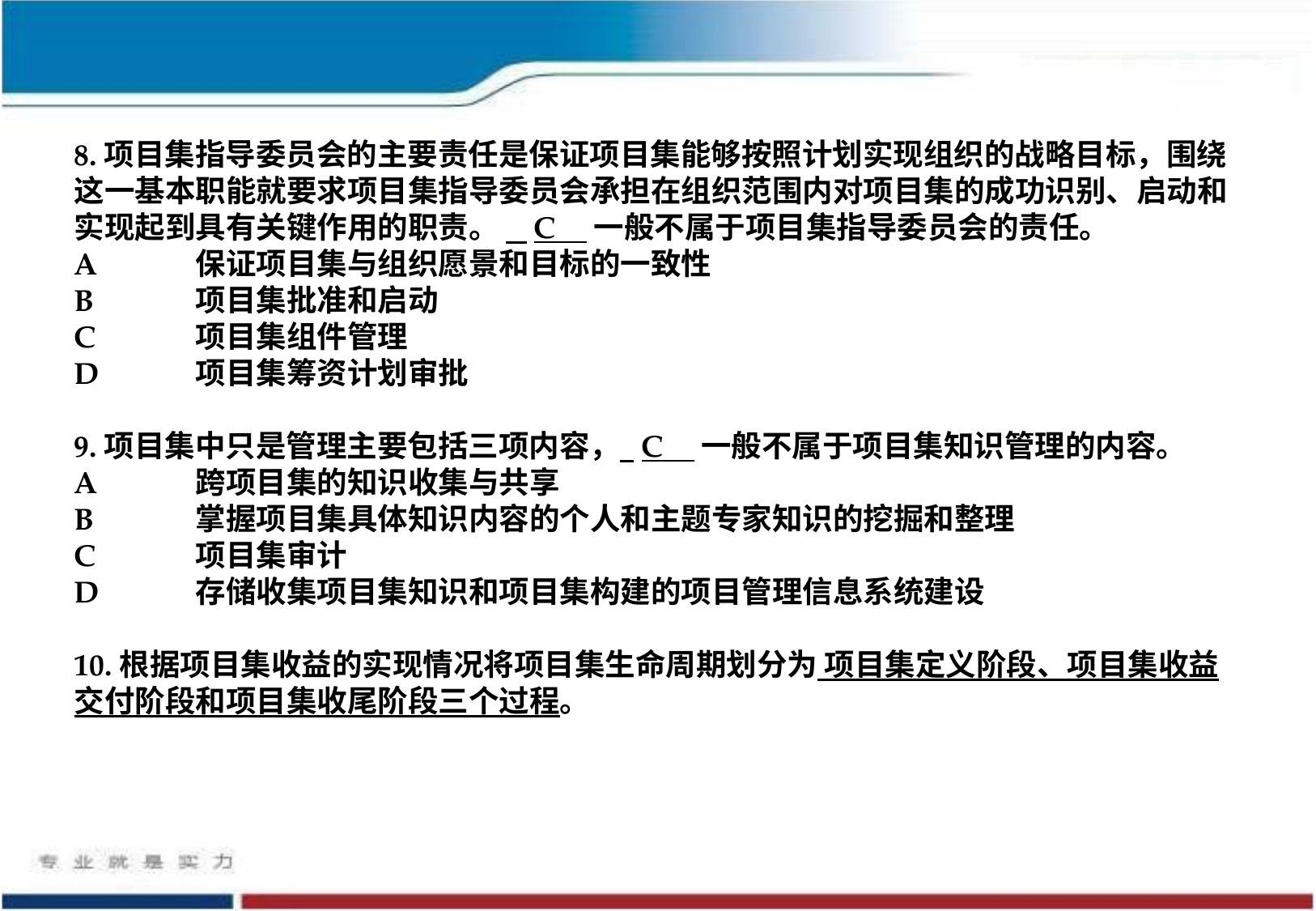

8.项目集指导委员会的主要责任是保证项目集能够按照计划实现组织的战略目标，围绕这一基本职能就要求项目集指导委员会承担在组织范围内对项目集的成功识别、启动和实现起到具有关键作用的职责。    C    一般不属于项目集指导委员会的责任。
A	保证项目集与组织愿景和目标的一致性
B	项目集批准和启动
C	项目集组件管理
D	项目集筹资计划审批

9.项目集中只是管理主要包括三项内容，  C    一般不属于项目集知识管理的内容。
A	跨项目集的知识收集与共享
B	掌握项目集具体知识内容的个人和主题专家知识的挖掘和整理
C	项目集审计
D	存储收集项目集知识和项目集构建的项目管理信息系统建设

10.根据项目集收益的实现情况将项目集生命周期划分为 项目集定义阶段、项目集收益交付阶段和项目集收尾阶段三个过程。